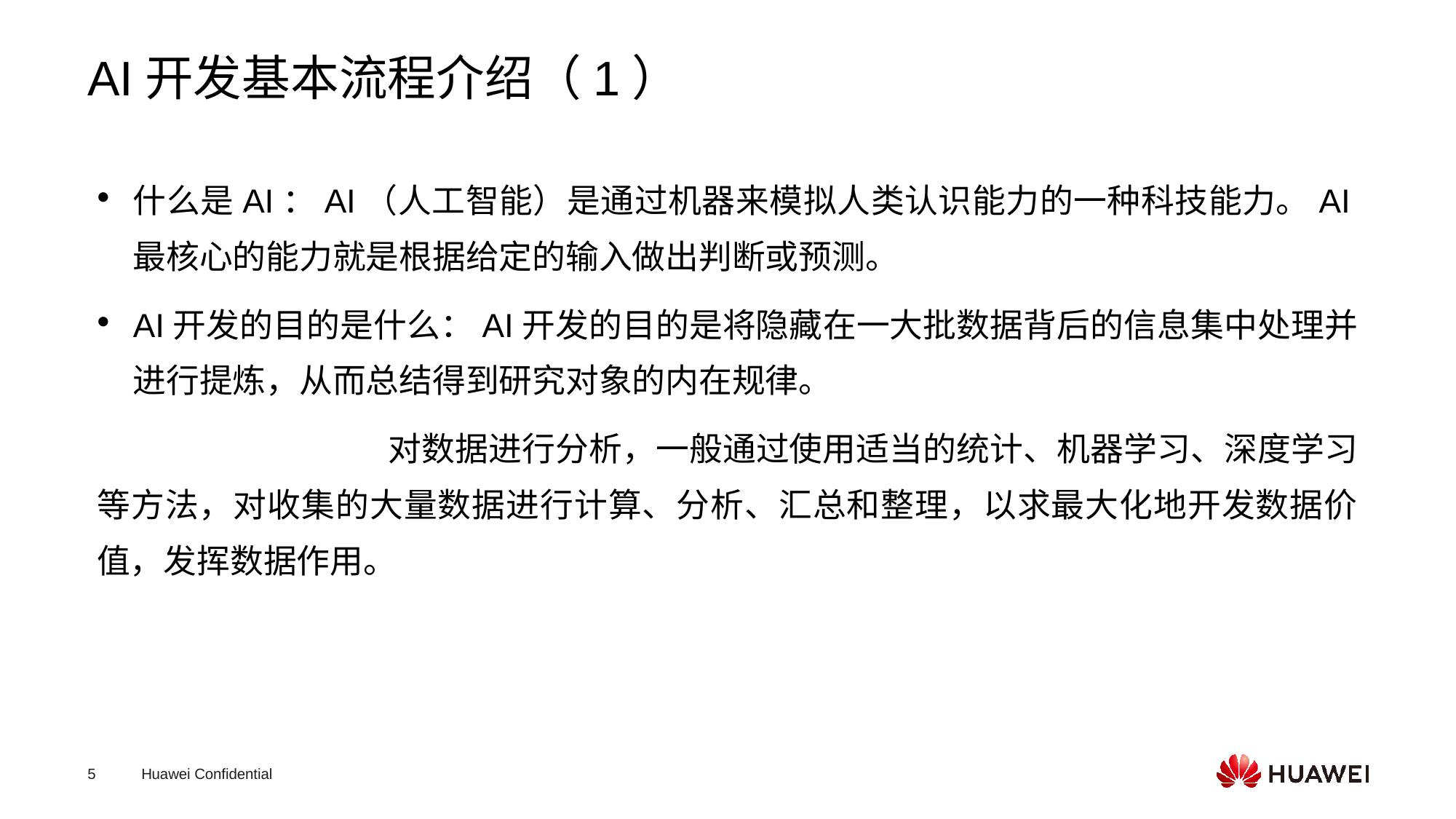

# AI开发基本流程介绍（1）
什么是AI：AI（人工智能）是通过机器来模拟人类认识能力的一种科技能力。AI最核心的能力就是根据给定的输入做出判断或预测。
AI开发的目的是什么：AI开发的目的是将隐藏在一大批数据背后的信息集中处理并进行提炼，从而总结得到研究对象的内在规律。
                                     对数据进行分析，一般通过使用适当的统计、机器学习、深度学习等方法，对收集的大量数据进行计算、分析、汇总和整理，以求最大化地开发数据价值，发挥数据作用。